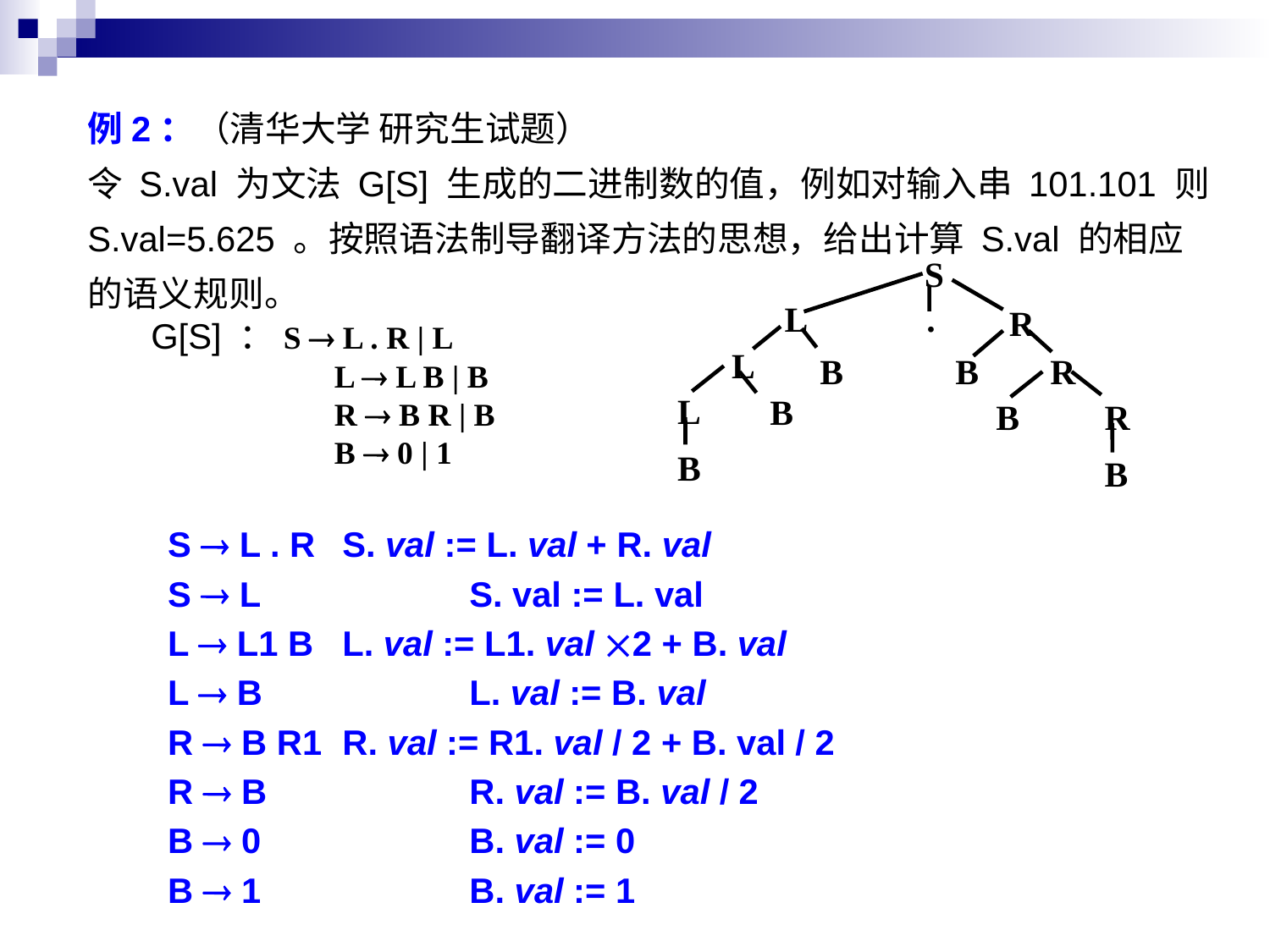

例2：（清华大学 研究生试题）
令 S.val 为文法 G[S] 生成的二进制数的值，例如对输入串 101.101 则 S.val=5.625 。按照语法制导翻译方法的思想，给出计算 S.val 的相应的语义规则。
G[S] ：S → L . R | L
	       L → L B | B
	       R → B R | B
	       B → 0 | 1
S

L
.
R

L
B
B
R

L
B
B
R

B
B
S → L . R	S. val := L. val + R. val
S → L		S. val := L. val
L → L1 B	L. val := L1. val ×2 + B. val
L → B		L. val := B. val
R → B R1	R. val := R1. val / 2 + B. val / 2
R → B		R. val := B. val / 2
B → 0		B. val := 0
B → 1		B. val := 1
47